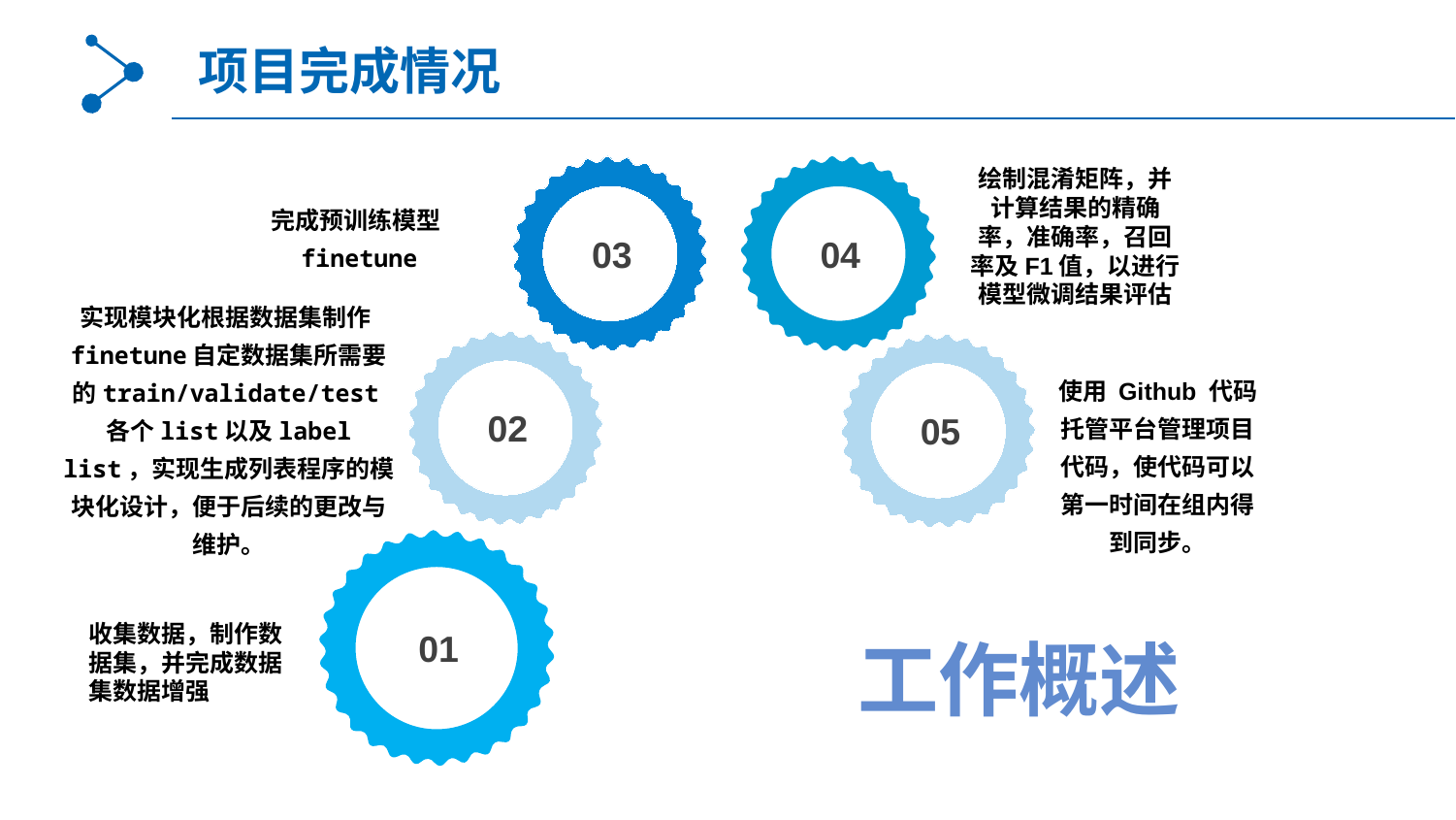

项目完成情况

绘制混淆矩阵，并计算结果的精确率，准确率，召回率及F1值，以进行模型微调结果评估
完成预训练模型finetune

03
04
实现模块化根据数据集制作finetune自定数据集所需要的train/validate/test各个list以及label list，实现生成列表程序的模块化设计，便于后续的更改与维护。

使用 Github 代码托管平台管理项目代码，使代码可以第一时间在组内得到同步。
02
05

工作概述
收集数据，制作数据集，并完成数据集数据增强
01